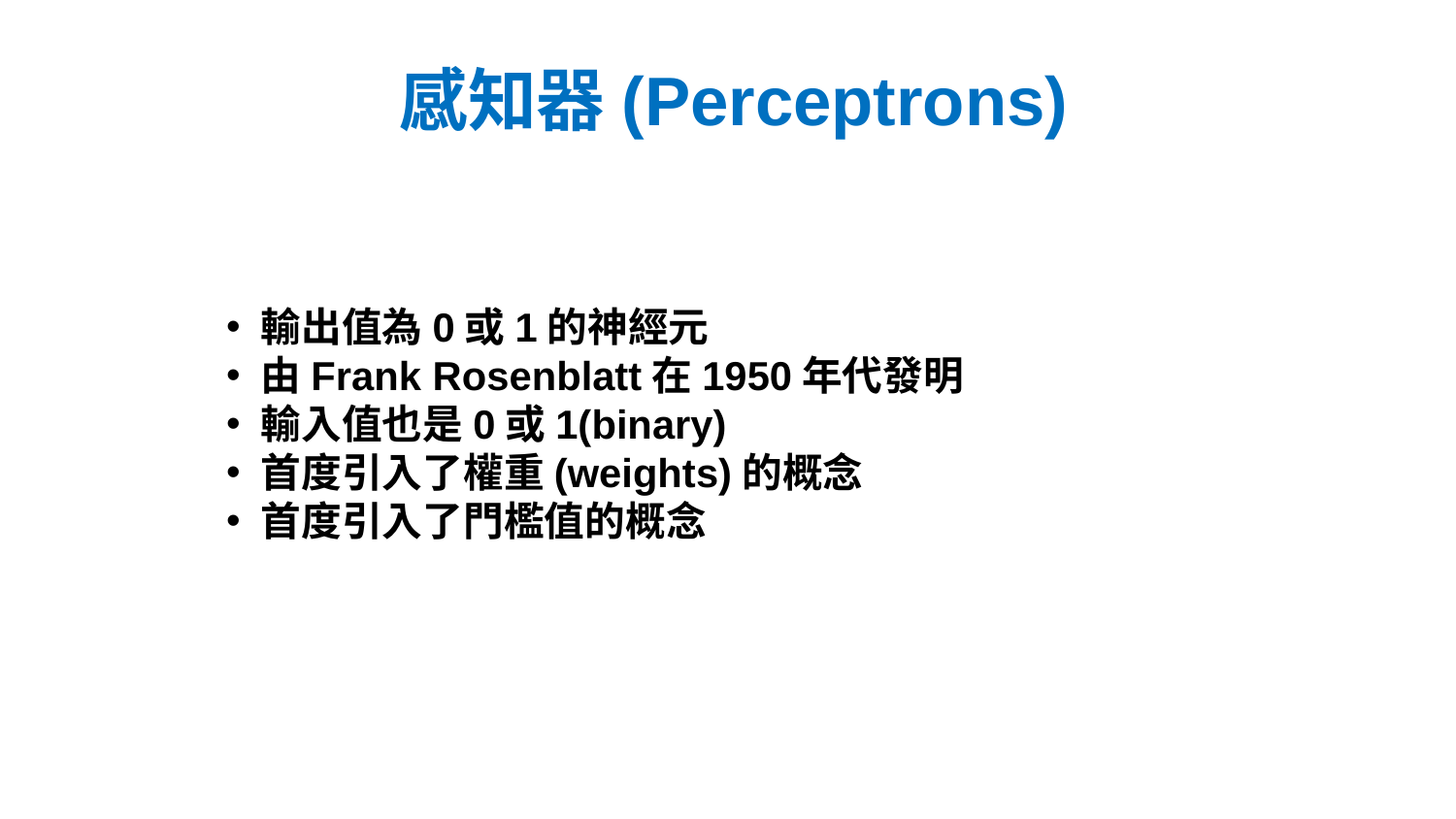

# 感知器(Perceptrons)
輸出值為0或1的神經元
由Frank Rosenblatt在1950年代發明
輸入值也是0或1(binary)
首度引入了權重(weights)的概念
首度引入了門檻值的概念